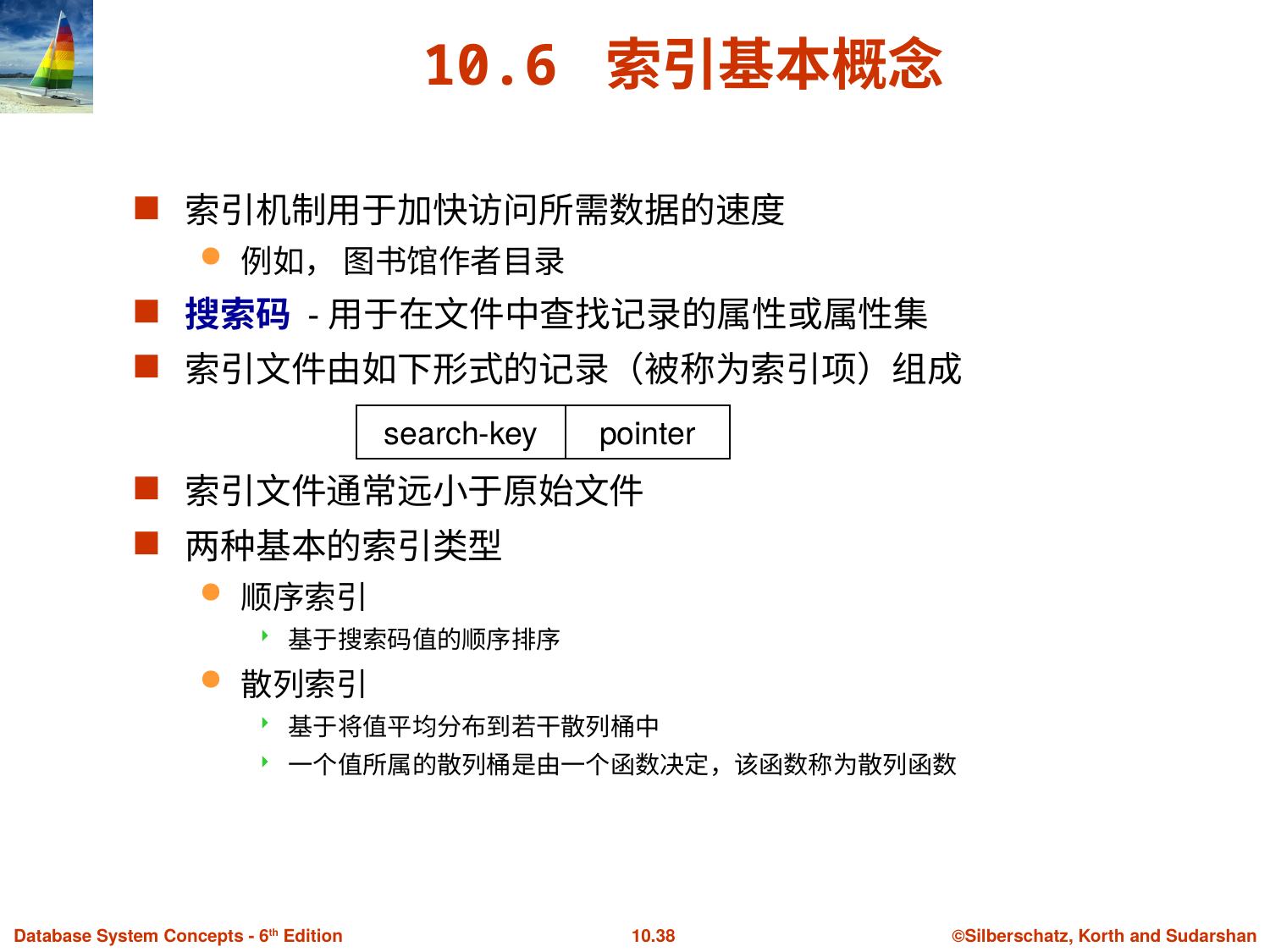

# 10.6 索引基本概念
索引机制用于加快访问所需数据的速度
例如， 图书馆作者目录
搜索码 -用于在文件中查找记录的属性或属性集
索引文件由如下形式的记录（被称为索引项）组成
索引文件通常远小于原始文件
两种基本的索引类型
顺序索引
基于搜索码值的顺序排序
散列索引
基于将值平均分布到若干散列桶中
一个值所属的散列桶是由一个函数决定，该函数称为散列函数
search-key
pointer